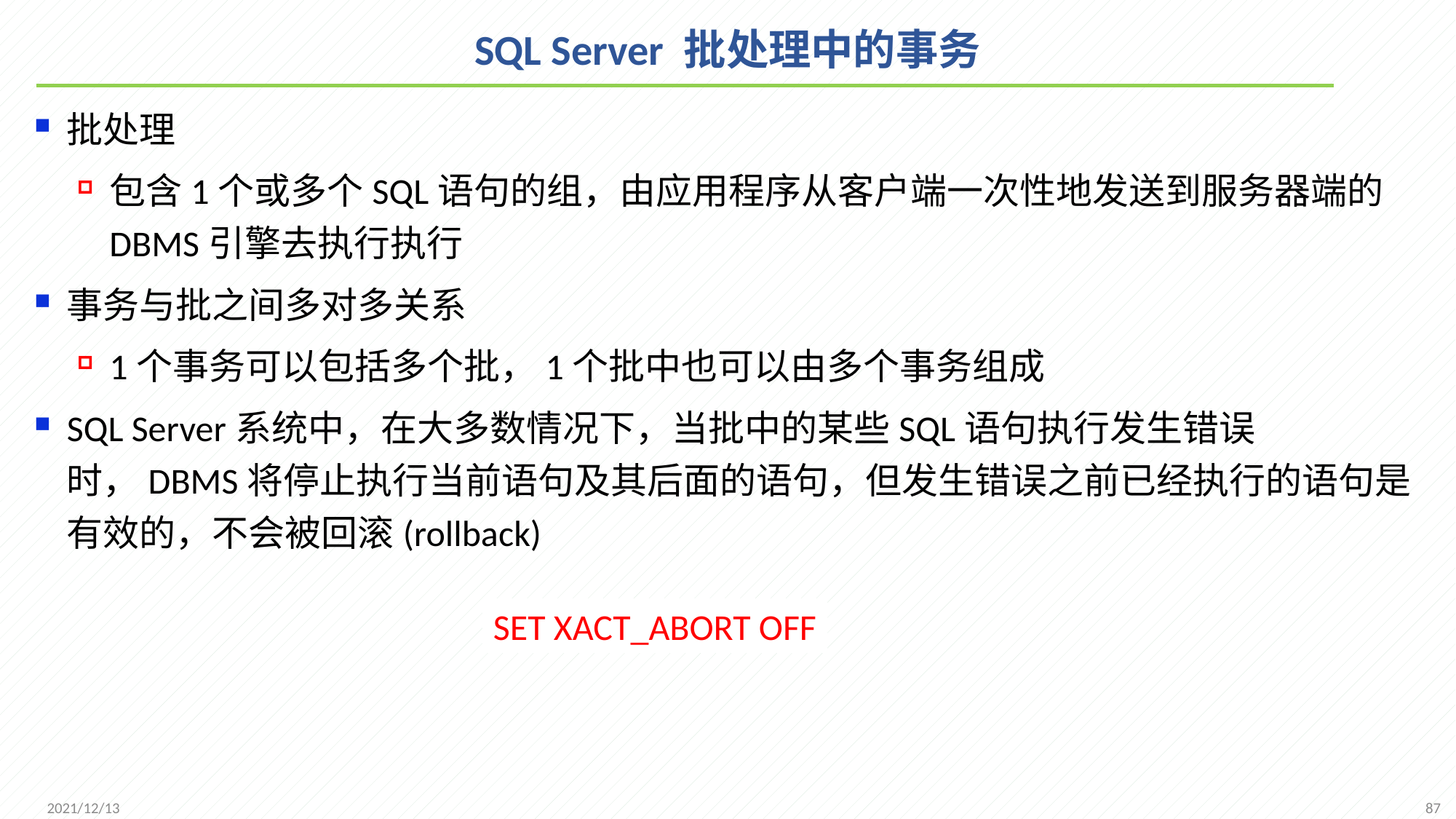

# SQL Server 批处理中的事务
批处理
包含1个或多个SQL语句的组，由应用程序从客户端一次性地发送到服务器端的DBMS引擎去执行执行
事务与批之间多对多关系
1个事务可以包括多个批，1个批中也可以由多个事务组成
SQL Server系统中，在大多数情况下，当批中的某些SQL语句执行发生错误时，DBMS将停止执行当前语句及其后面的语句，但发生错误之前已经执行的语句是有效的，不会被回滚(rollback)

SET XACT_ABORT OFF
87
2021/12/13